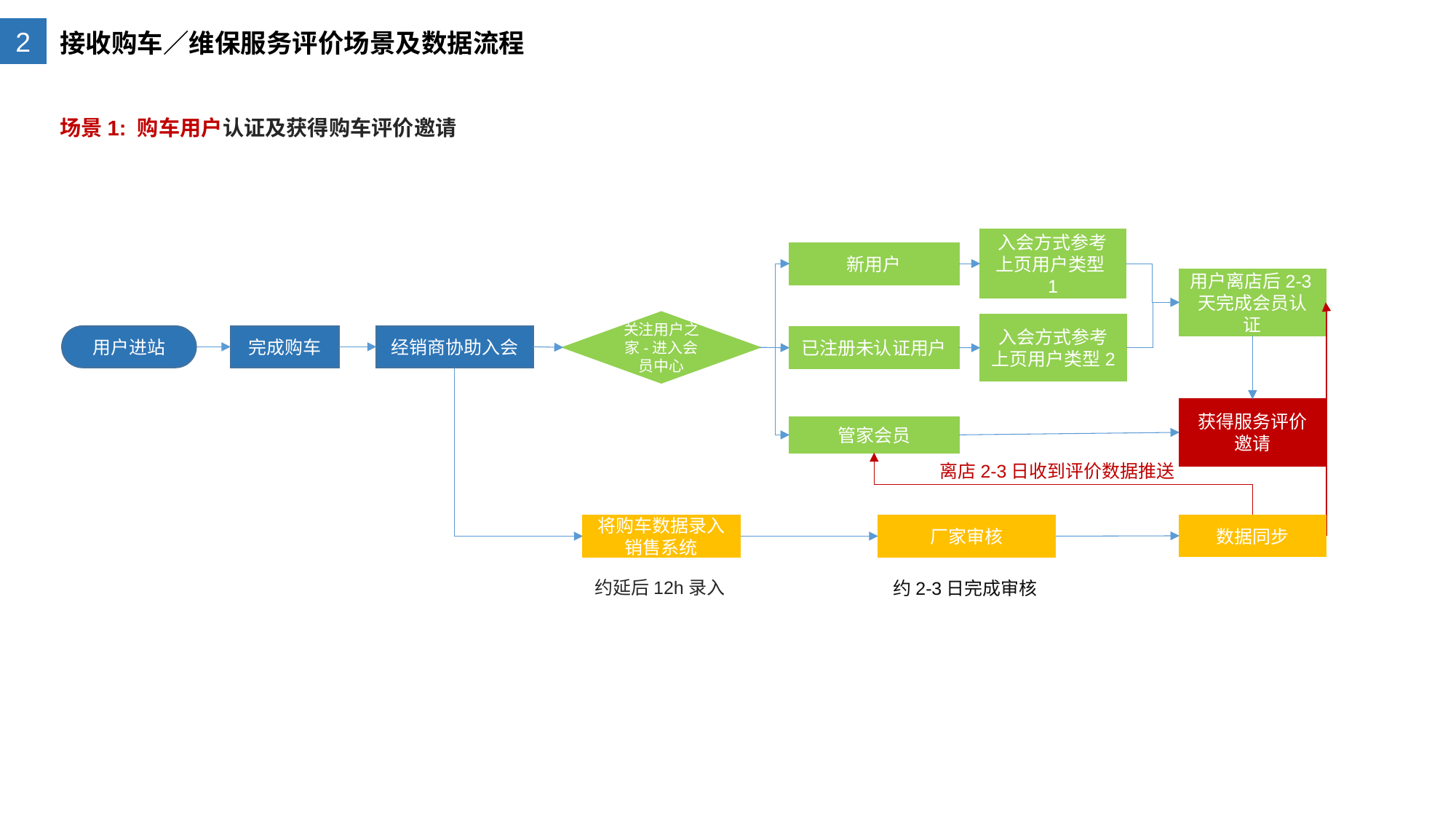

2
接收购车／维保服务评价场景及数据流程
场景1: 购车用户认证及获得购车评价邀请
入会方式参考上页用户类型1
新用户
用户离店后2-3天完成会员认证
关注用户之家-进入会员中心
入会方式参考上页用户类型2
经销商协助入会
用户进站
完成购车
已注册未认证用户
获得服务评价邀请
管家会员
离店2-3日收到评价数据推送
数据同步
将购车数据录入销售系统
厂家审核
约延后12h录入
约2-3日完成审核